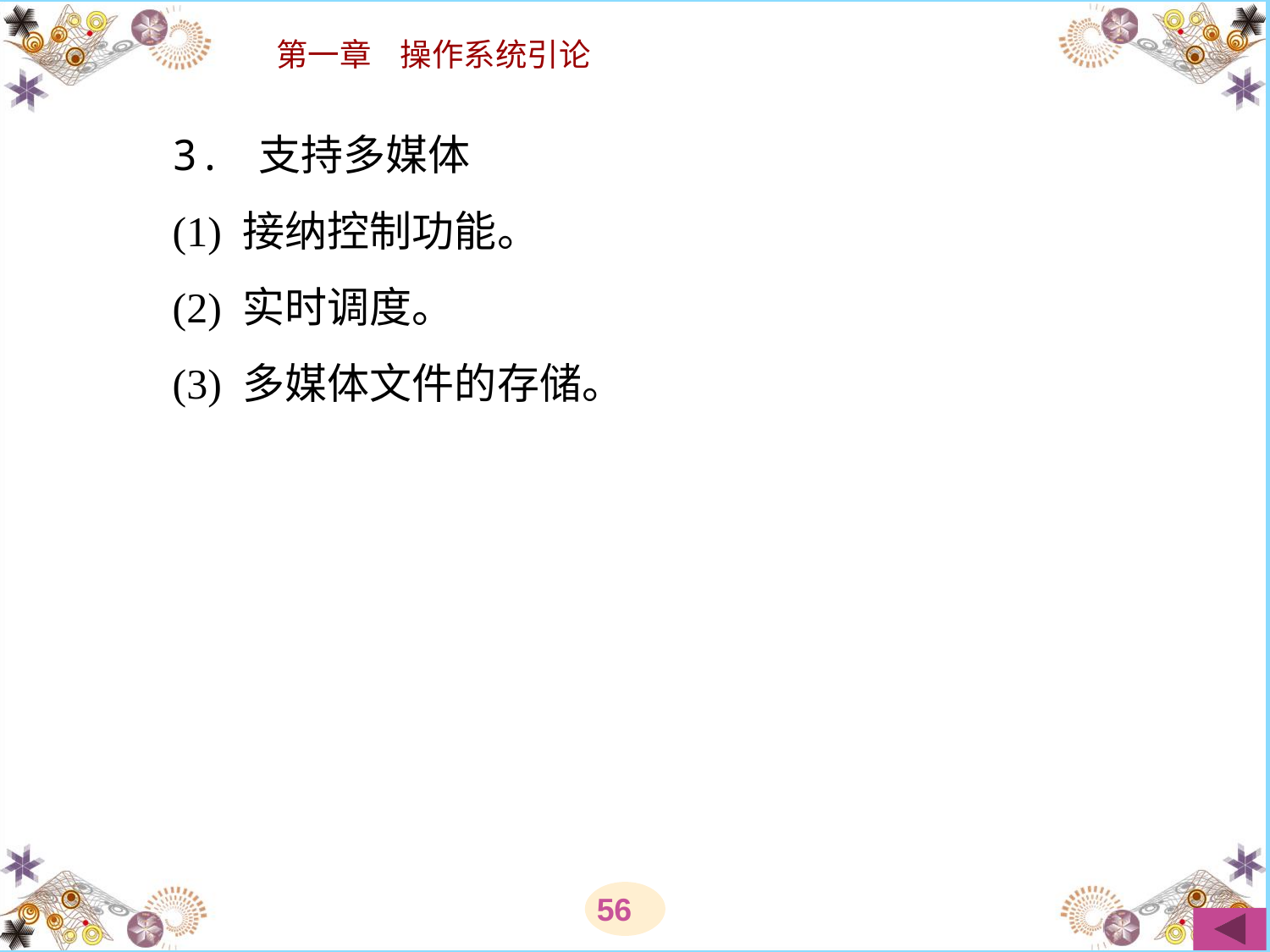

# 3. 支持多媒体 　　(1) 接纳控制功能。 　　(2) 实时调度。 　　(3) 多媒体文件的存储。